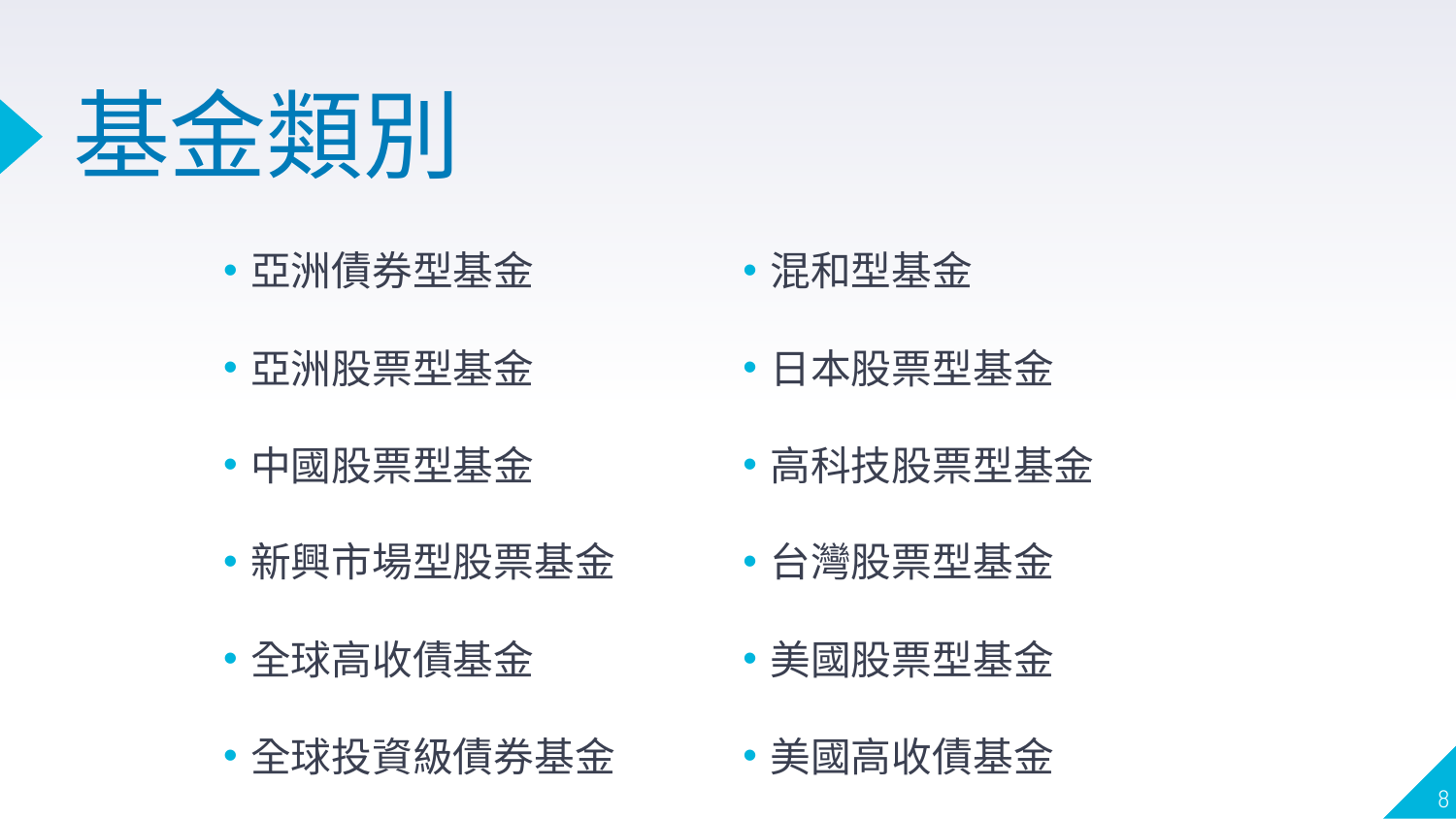

# 基金類別
亞洲債券型基金
亞洲股票型基金
中國股票型基金
新興市場型股票基金
全球高收債基金
全球投資級債券基金

混和型基金
日本股票型基金
高科技股票型基金
台灣股票型基金
美國股票型基金
美國高收債基金

8